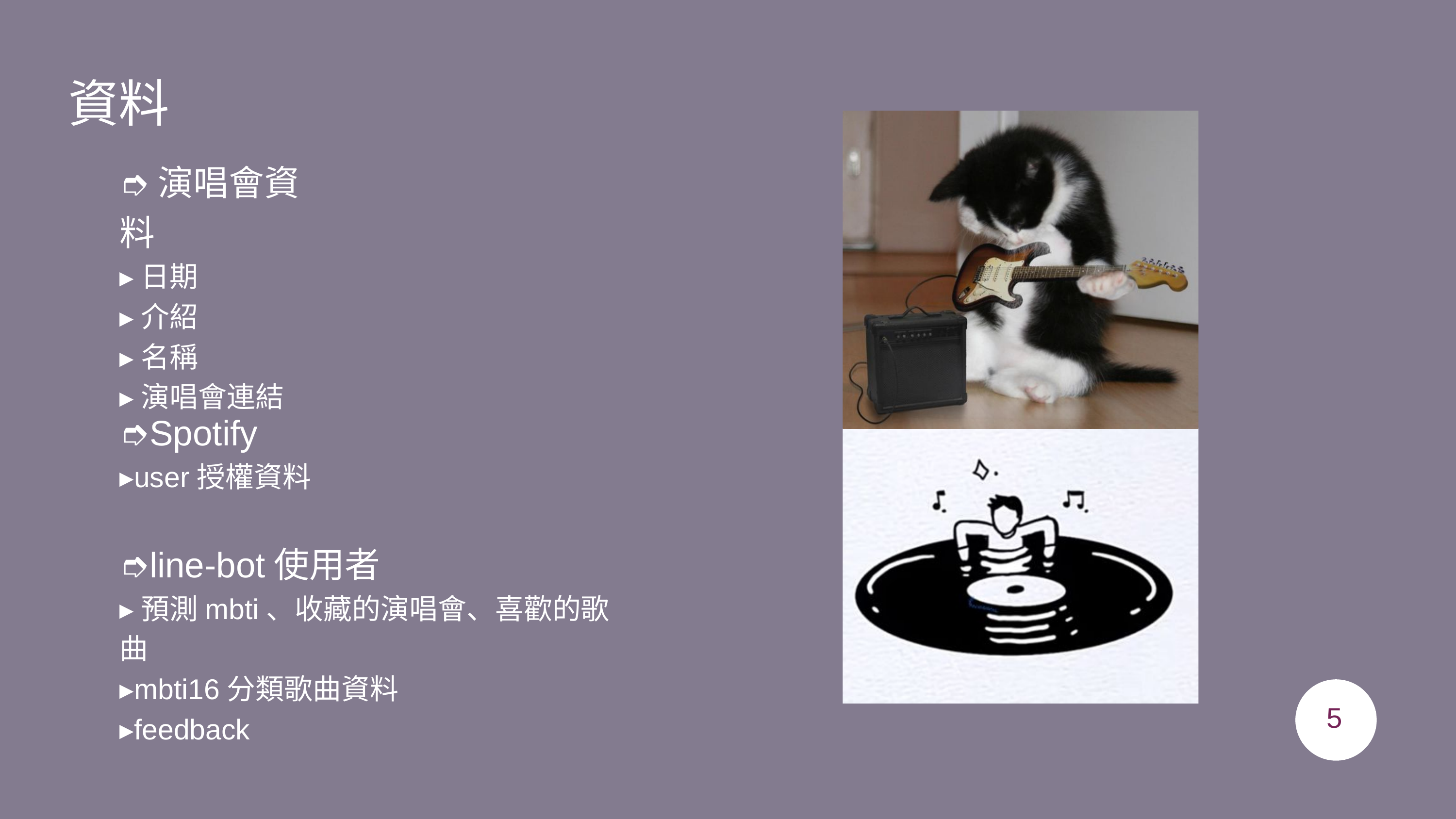

資料

➮演唱會資料
▸日期
▸介紹
▸名稱
▸演唱會連結
➮Spotify
▸user授權資料

➮line-bot使用者
▸預測mbti、收藏的演唱會、喜歡的歌曲
▸mbti16分類歌曲資料
▸feedback

5